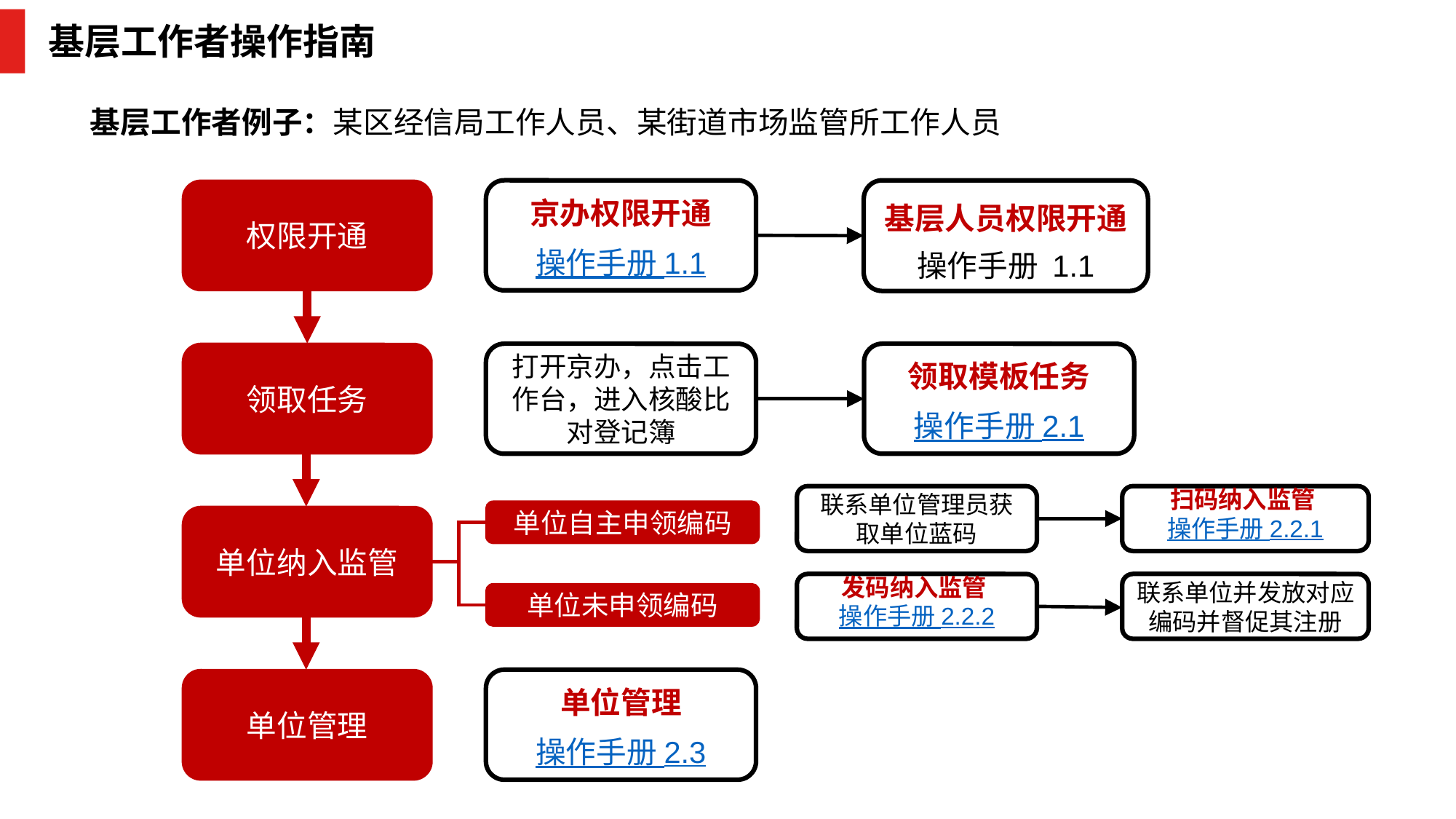

# 基层工作者操作指南
基层工作者例子：某区经信局工作人员、某街道市场监管所工作人员
权限开通
京办权限开通
操作手册 1.1
领取任务
打开京办，点击工作台，进入核酸比对登记簿
领取模板任务
操作手册 2.1
扫码纳入监管
操作手册 2.2.1
联系单位管理员获取单位蓝码
单位自主申领编码
单位纳入监管
发码纳入监管
操作手册 2.2.2
联系单位并发放对应编码并督促其注册
单位未申领编码
单位管理
单位管理
操作手册 2.3
基层人员权限开通
操作手册 1.1